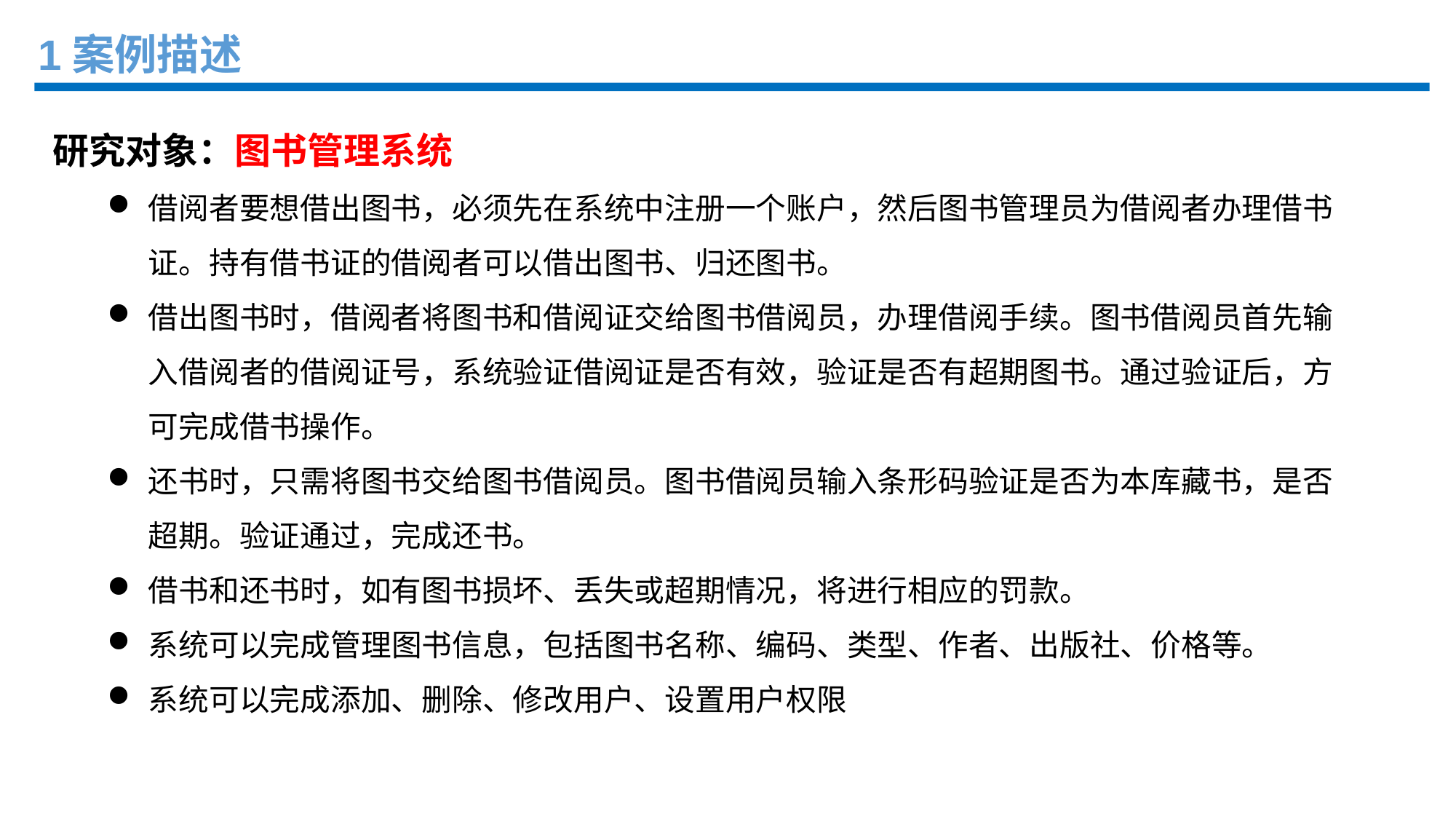

1案例描述
研究对象：图书管理系统
借阅者要想借出图书，必须先在系统中注册一个账户，然后图书管理员为借阅者办理借书证。持有借书证的借阅者可以借出图书、归还图书。
借出图书时，借阅者将图书和借阅证交给图书借阅员，办理借阅手续。图书借阅员首先输入借阅者的借阅证号，系统验证借阅证是否有效，验证是否有超期图书。通过验证后，方可完成借书操作。
还书时，只需将图书交给图书借阅员。图书借阅员输入条形码验证是否为本库藏书，是否超期。验证通过，完成还书。
借书和还书时，如有图书损坏、丢失或超期情况，将进行相应的罚款。
系统可以完成管理图书信息，包括图书名称、编码、类型、作者、出版社、价格等。
系统可以完成添加、删除、修改用户、设置用户权限